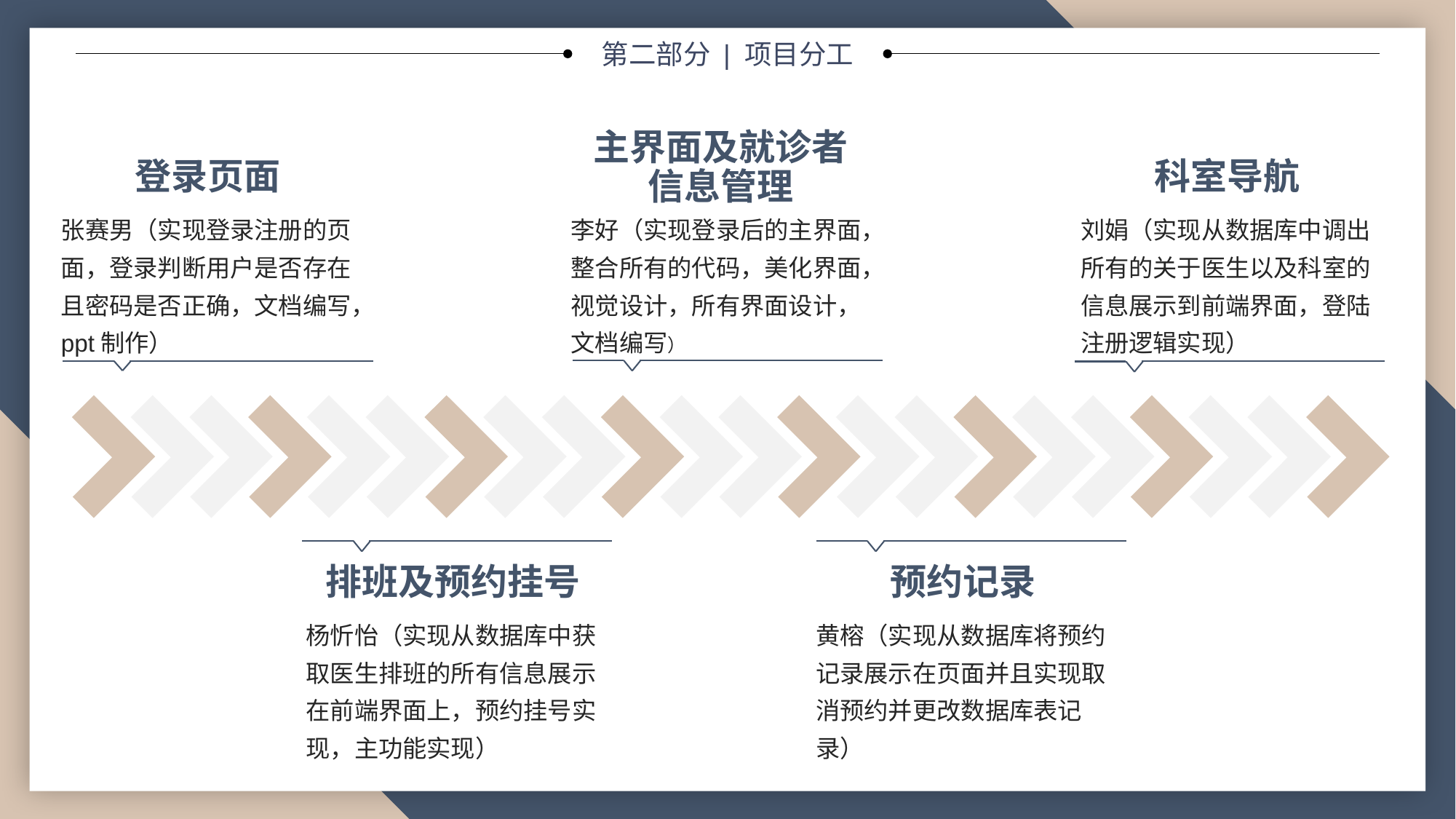

第二部分 | 项目分工
主界面及就诊者信息管理
登录页面
科室导航
张赛男（实现登录注册的页面，登录判断用户是否存在且密码是否正确，文档编写，ppt制作）
李好（实现登录后的主界面，整合所有的代码，美化界面，视觉设计，所有界面设计，文档编写）
刘娟（实现从数据库中调出所有的关于医生以及科室的信息展示到前端界面，登陆注册逻辑实现）

排班及预约挂号
预约记录
杨忻怡（实现从数据库中获取医生排班的所有信息展示在前端界面上，预约挂号实现，主功能实现）
黄榕（实现从数据库将预约记录展示在页面并且实现取消预约并更改数据库表记录）